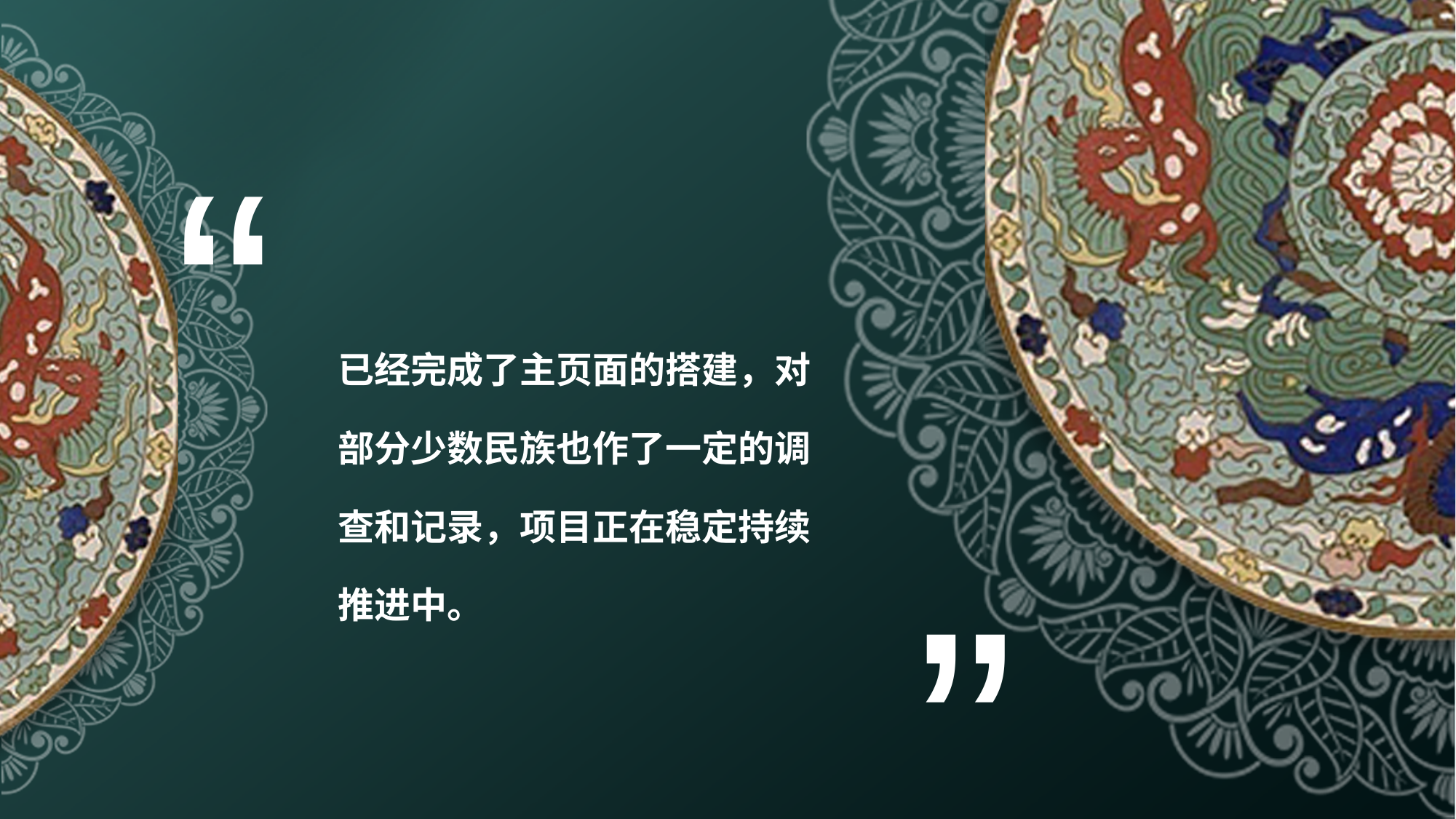

“
已经完成了主页面的搭建，对部分少数民族也作了一定的调查和记录，项目正在稳定持续推进中。
“